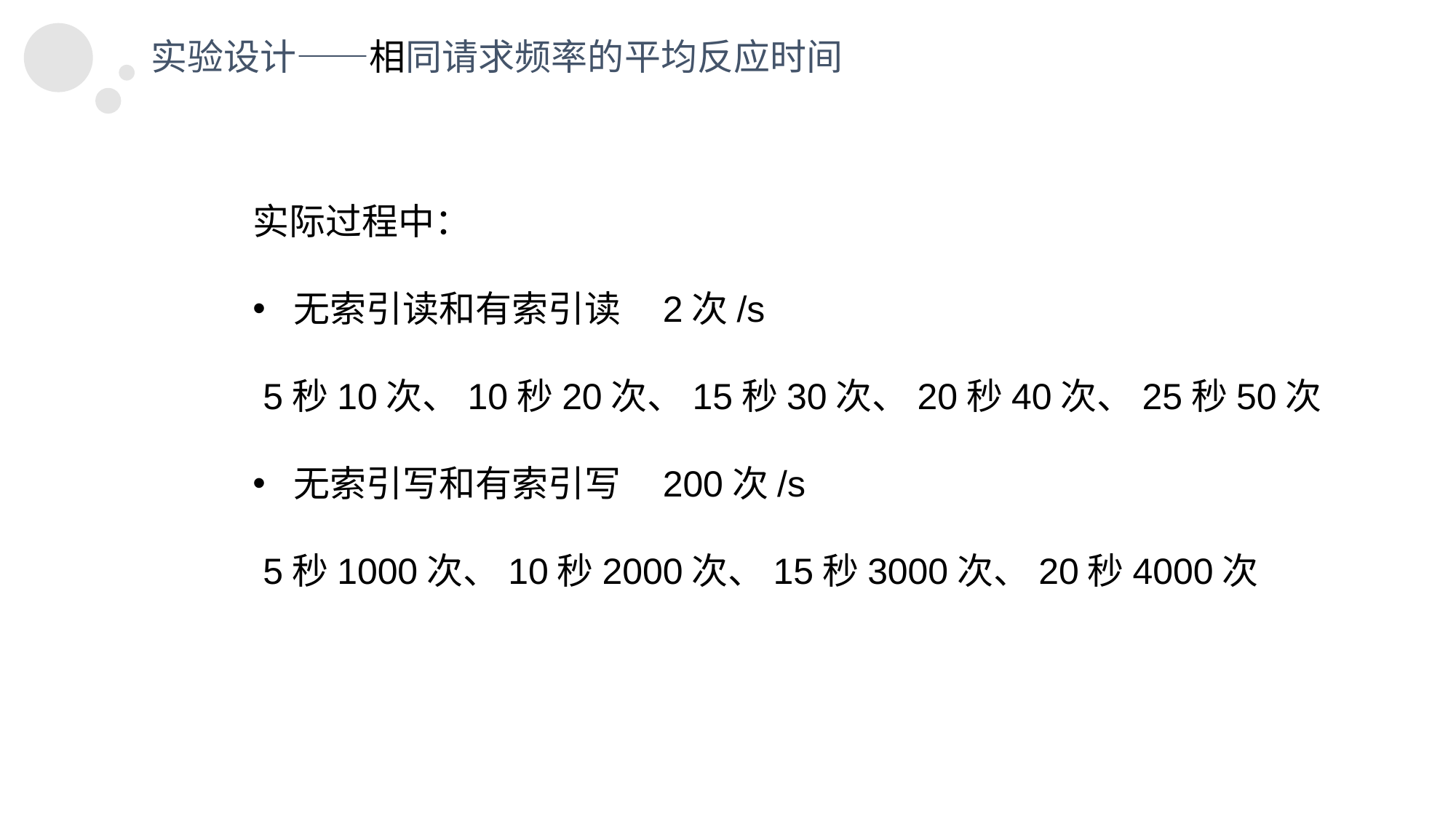

实验设计——相同请求频率的平均反应时间

实际过程中：

无索引读和有索引读    2次/s

 5秒10次、10秒20次、15秒30次、20秒40次、25秒50次

无索引写和有索引写    200次/s

 5秒1000次、10秒2000次、15秒3000次、20秒4000次